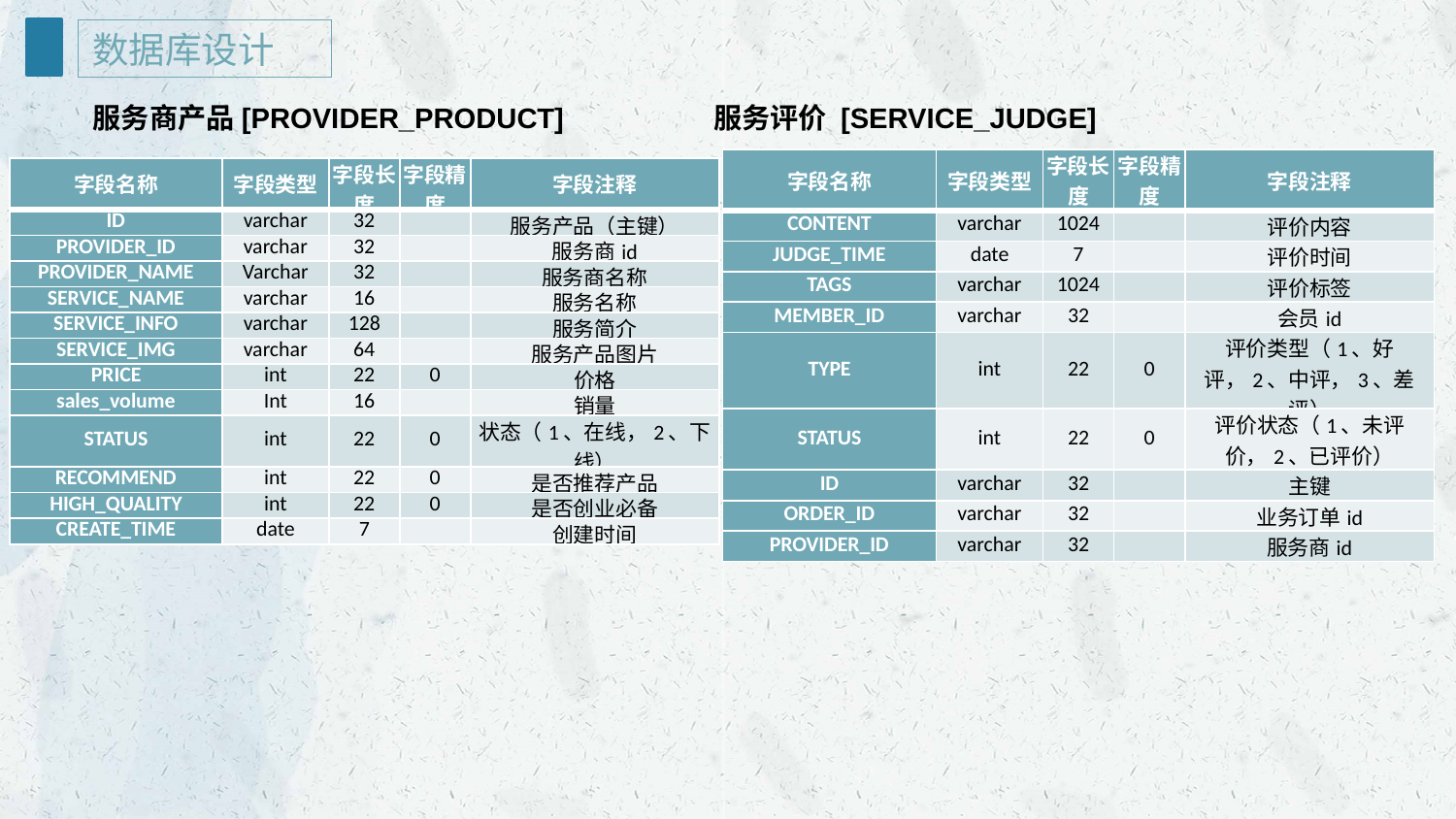

数据库设计
服务评价 [SERVICE_JUDGE]

服务商产品[PROVIDER_PRODUCT]

| 字段名称 | 字段类型 | 字段长度 | 字段精度 | 字段注释 |
| --- | --- | --- | --- | --- |
| CONTENT | varchar | 1024 |  | 评价内容 |
| JUDGE\_TIME | date | 7 |  | 评价时间 |
| TAGS | varchar | 1024 |  | 评价标签 |
| MEMBER\_ID | varchar | 32 |  | 会员id |
| TYPE | int | 22 | 0 | 评价类型（1、好评，2、中评，3、差评） |
| STATUS | int | 22 | 0 | 评价状态（1、未评价，2、已评价） |
| ID | varchar | 32 |  | 主键 |
| ORDER\_ID | varchar | 32 |  | 业务订单id |
| PROVIDER\_ID | varchar | 32 |  | 服务商id |
| 字段名称 | 字段类型 | 字段长度 | 字段精度 | 字段注释 |
| --- | --- | --- | --- | --- |
| ID | varchar | 32 |  | 服务产品（主键） |
| PROVIDER\_ID | varchar | 32 |  | 服务商id |
| PROVIDER\_NAME | Varchar | 32 |  | 服务商名称 |
| SERVICE\_NAME | varchar | 16 |  | 服务名称 |
| SERVICE\_INFO | varchar | 128 |  | 服务简介 |
| SERVICE\_IMG | varchar | 64 |  | 服务产品图片 |
| PRICE | int | 22 | 0 | 价格 |
| sales\_volume | Int | 16 |  | 销量 |
| STATUS | int | 22 | 0 | 状态（1、在线，2、下线） |
| RECOMMEND | int | 22 | 0 | 是否推荐产品 |
| HIGH\_QUALITY | int | 22 | 0 | 是否创业必备 |
| CREATE\_TIME | date | 7 |  | 创建时间 |